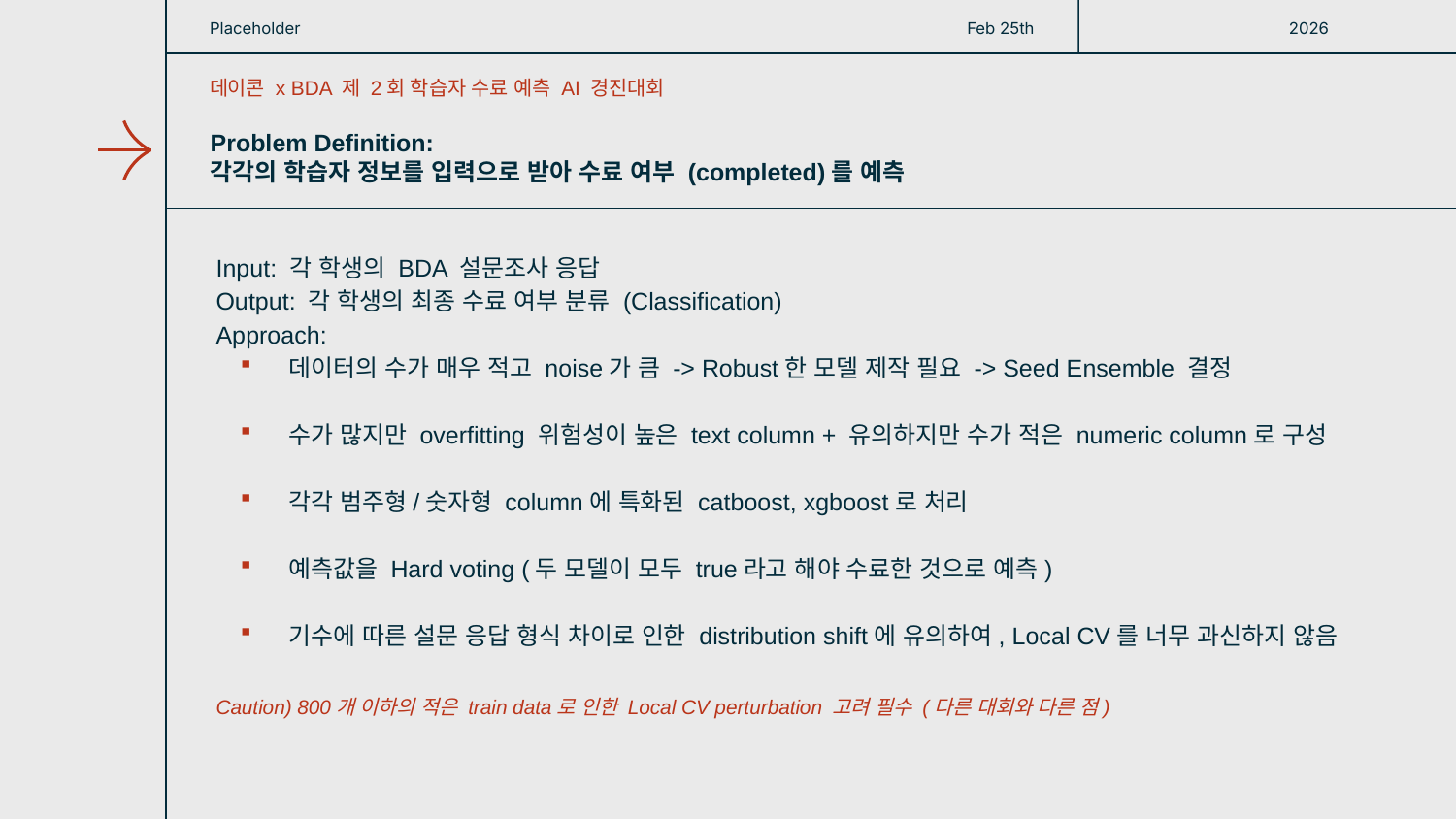

Placeholder
Feb 25th
2026
데이콘 x BDA 제 2회 학습자 수료 예측 AI 경진대회
# Problem Definition:
각각의 학습자 정보를 입력으로 받아 수료 여부 (completed)를 예측

Input: 각 학생의 BDA 설문조사 응답
Output: 각 학생의 최종 수료 여부 분류 (Classification)
Approach:
데이터의 수가 매우 적고 noise가 큼 -> Robust한 모델 제작 필요 -> Seed Ensemble 결정

수가 많지만 overfitting 위험성이 높은 text column + 유의하지만 수가 적은 numeric column로 구성

각각 범주형/숫자형 column에 특화된 catboost, xgboost로 처리

예측값을 Hard voting (두 모델이 모두 true라고 해야 수료한 것으로 예측)

기수에 따른 설문 응답 형식 차이로 인한 distribution shift에 유의하여, Local CV를 너무 과신하지 않음

Caution) 800개 이하의 적은 train data로 인한 Local CV perturbation 고려 필수 (다른 대회와 다른 점)